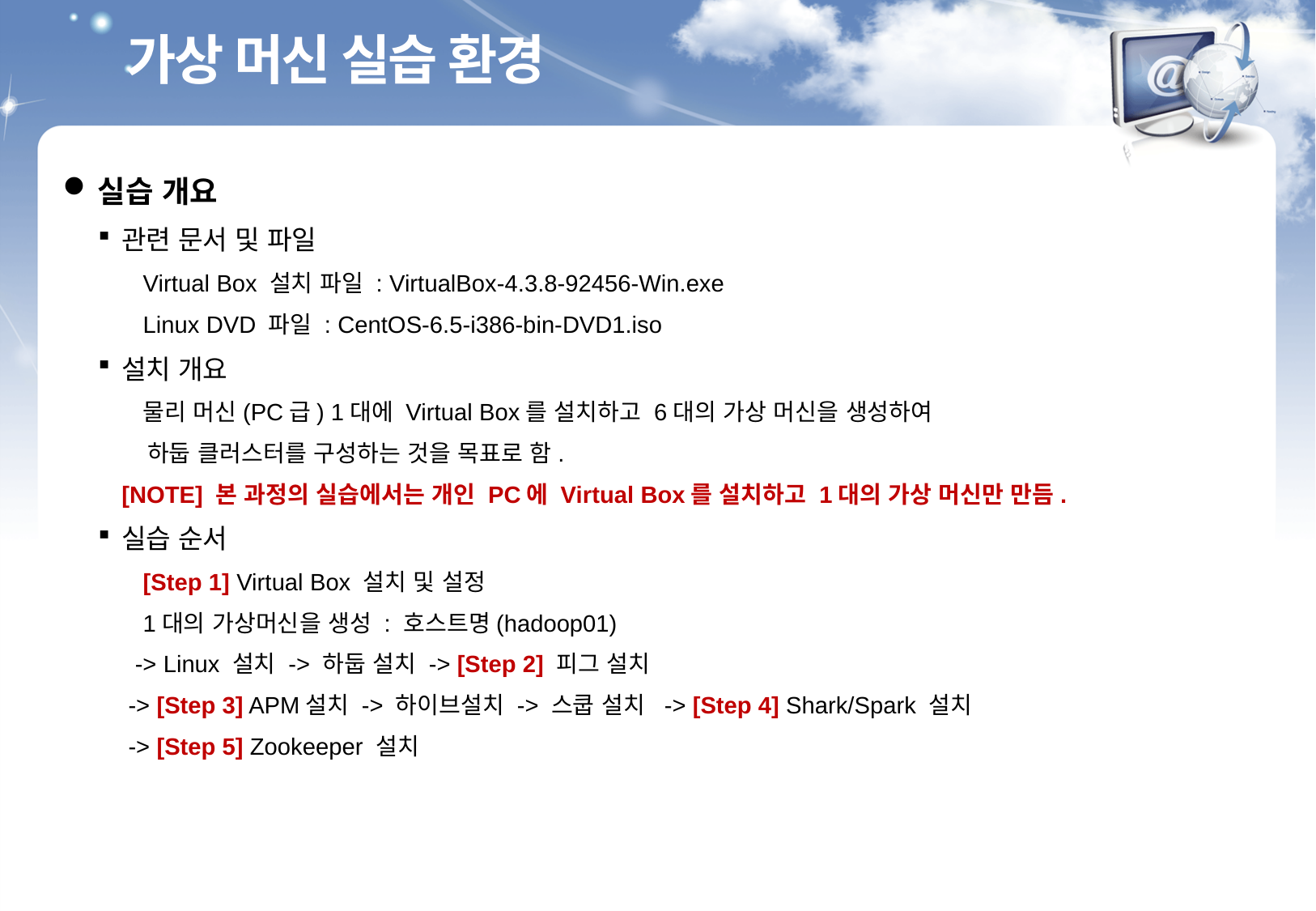

가상 머신 실습 환경

실습 개요
관련 문서 및 파일
Virtual Box 설치 파일 : VirtualBox-4.3.8-92456-Win.exe
Linux DVD 파일 : CentOS-6.5-i386-bin-DVD1.iso
설치 개요
물리 머신(PC급) 1대에 Virtual Box를 설치하고 6대의 가상 머신을 생성하여
   하둡 클러스터를 구성하는 것을 목표로 함.
[NOTE] 본 과정의 실습에서는 개인 PC에 Virtual Box를 설치하고 1대의 가상 머신만 만듬.
실습 순서
[Step 1] Virtual Box 설치 및 설정
1대의 가상머신을 생성 : 호스트명(hadoop01)
  -> Linux 설치 -> 하둡 설치 -> [Step 2] 피그 설치
 -> [Step 3] APM설치 -> 하이브설치 -> 스쿱 설치  -> [Step 4] Shark/Spark 설치
 -> [Step 5] Zookeeper 설치